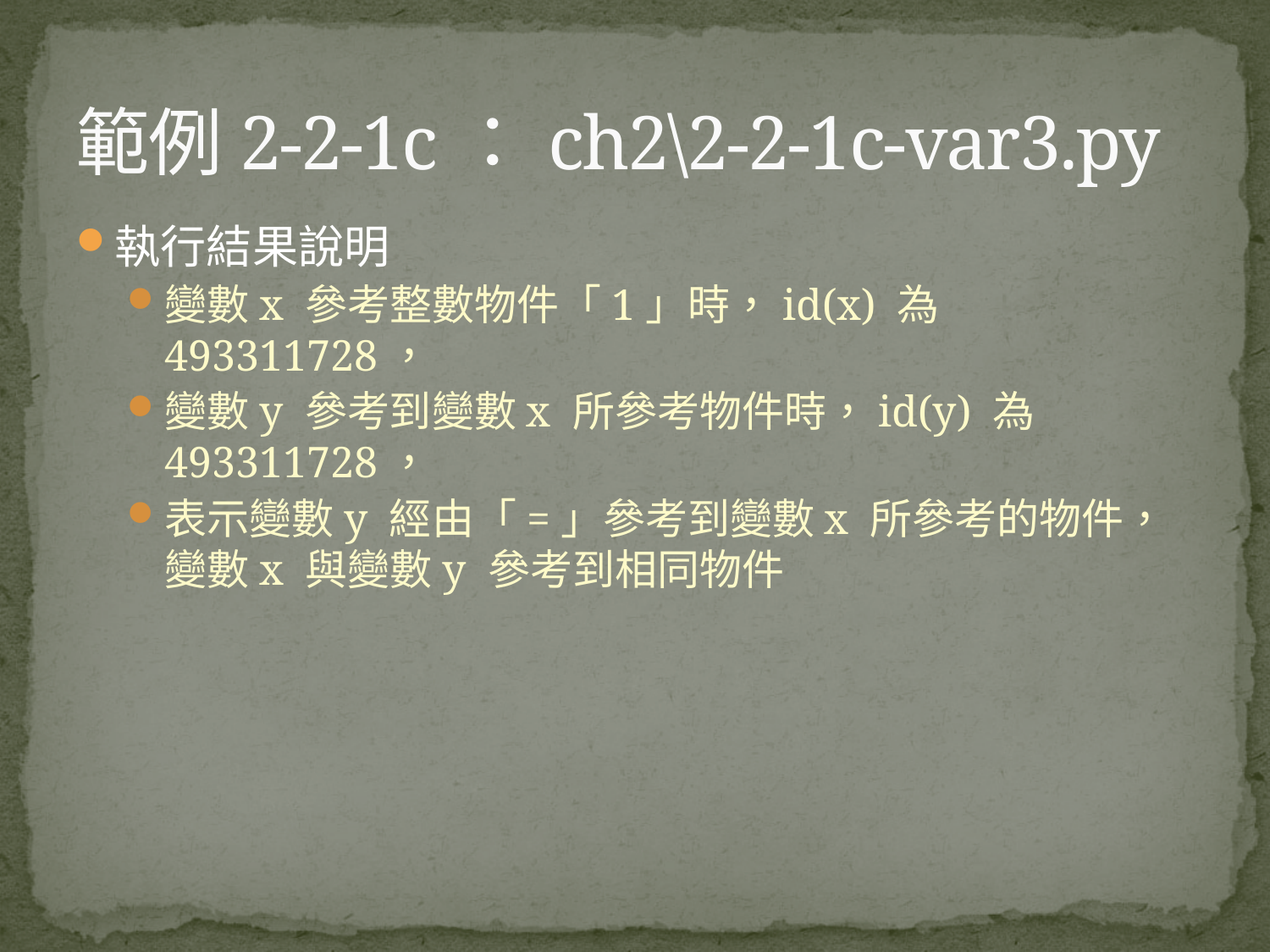

# 範例2-2-1c：ch2\2-2-1c-var3.py
執行結果說明
變數x 參考整數物件「1」時，id(x) 為493311728，
變數y 參考到變數x 所參考物件時，id(y) 為493311728，
表示變數y 經由「=」參考到變數x 所參考的物件，變數x 與變數y 參考到相同物件
33